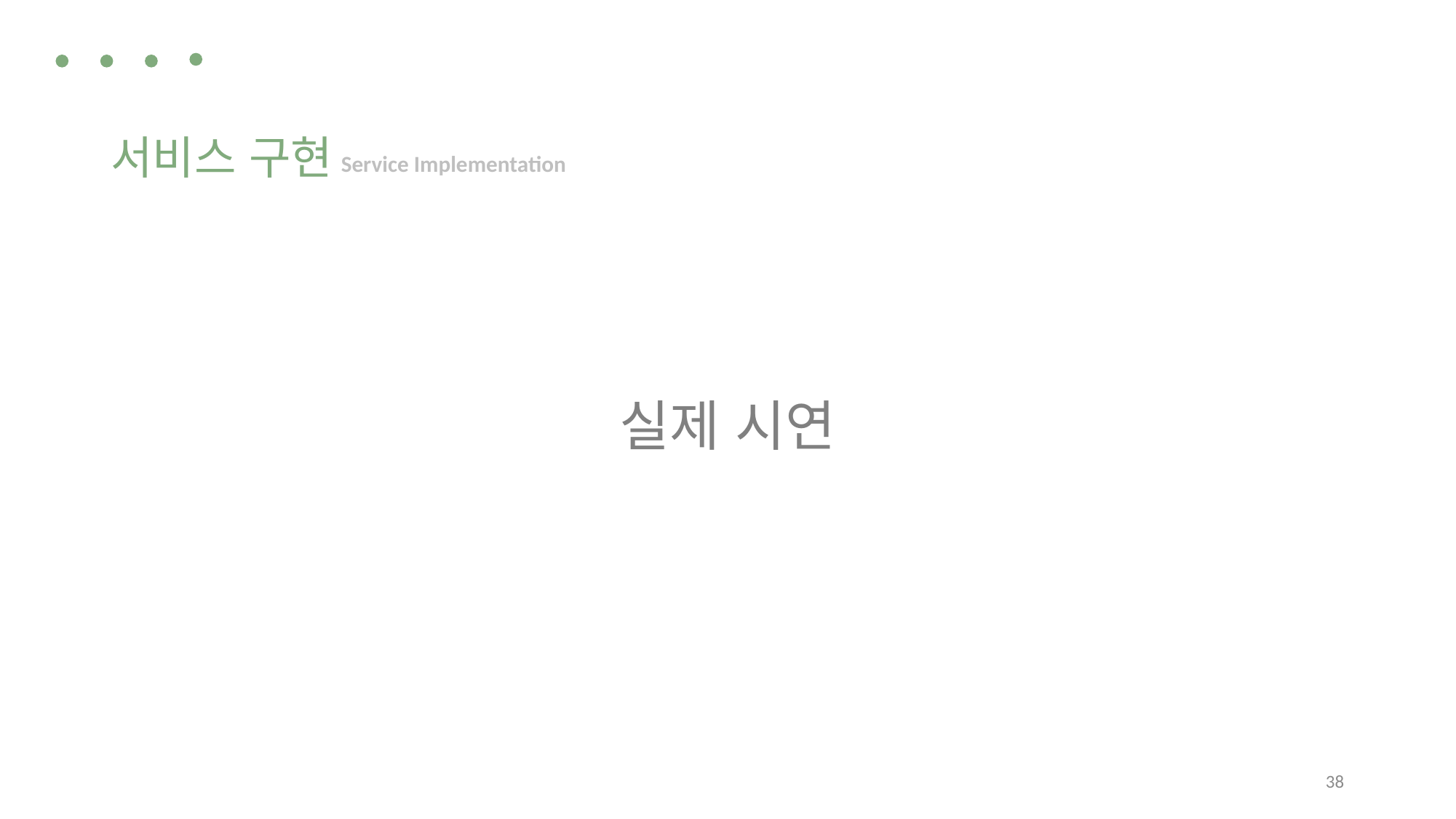

서비스 구현
Service Implementation
실제 시연
38